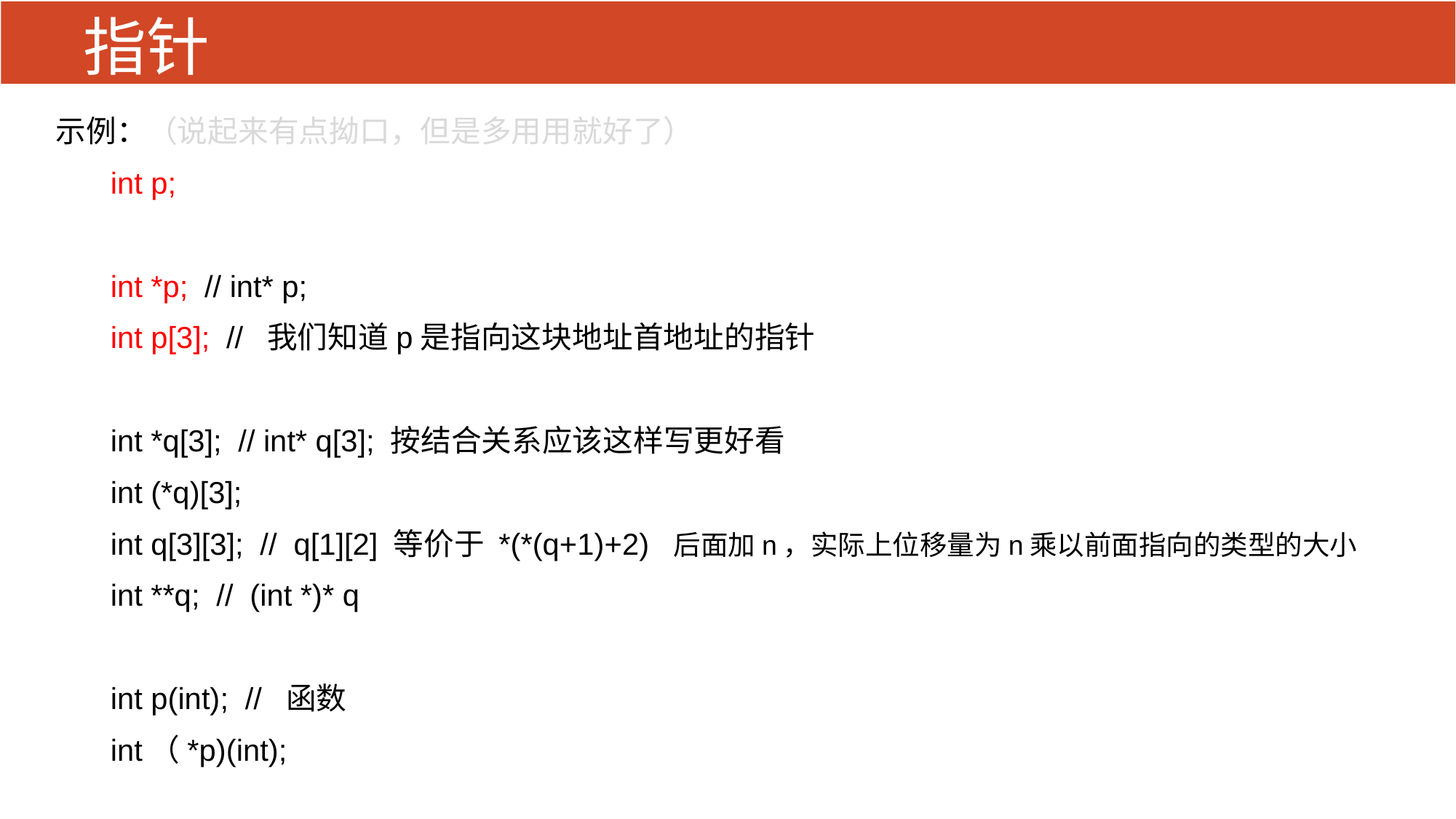

# 指针
示例：（说起来有点拗口，但是多用用就好了）
int p;

int *p;  // int* p;
int p[3];  //  我们知道p是指向这块地址首地址的指针

int *q[3];  // int* q[3]; 按结合关系应该这样写更好看
int (*q)[3];
int q[3][3];  //  q[1][2] 等价于 *(*(q+1)+2)  后面加n，实际上位移量为n乘以前面指向的类型的大小
int **q;  //  (int *)* q

int p(int);  //  函数
int（*p)(int);